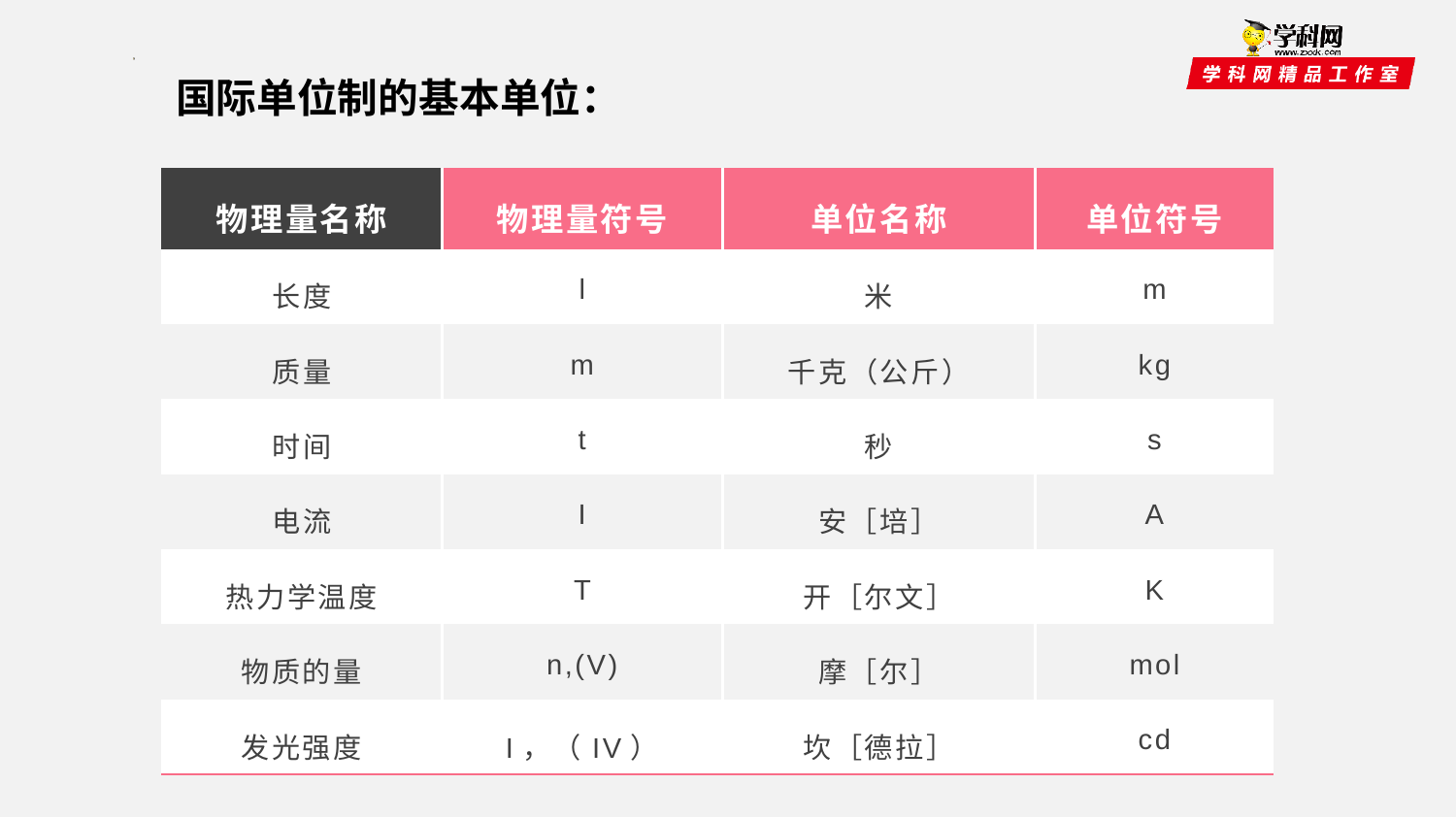

国际单位制的基本单位：
| 物理量名称 | 物理量符号 | 单位名称 | 单位符号 |
| --- | --- | --- | --- |
| 长度 | l | 米 | m |
| 质量 | m | 千克（公斤） | kg |
| 时间 | t | 秒 | s |
| 电流 | I | 安［培］ | A |
| 热力学温度 | T | 开［尔文］ | K |
| 物质的量 | n,(V) | 摩［尔］ | mol |
| 发光强度 | I，（IV） | 坎［德拉］ | cd |